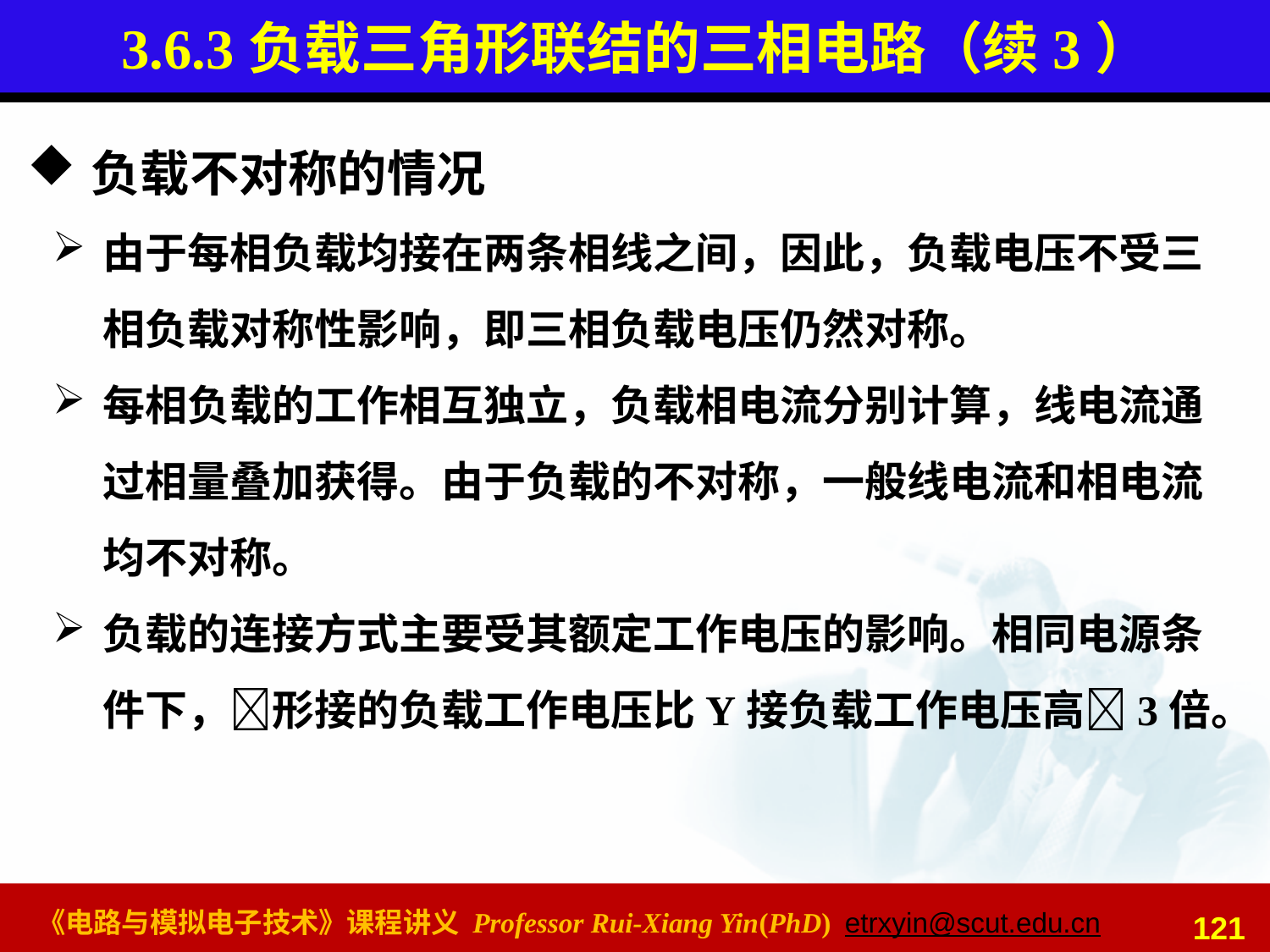

# 3.6.3负载三角形联结的三相电路（续3）
负载不对称的情况
由于每相负载均接在两条相线之间，因此，负载电压不受三相负载对称性影响，即三相负载电压仍然对称。
每相负载的工作相互独立，负载相电流分别计算，线电流通过相量叠加获得。由于负载的不对称，一般线电流和相电流均不对称。
负载的连接方式主要受其额定工作电压的影响。相同电源条件下，Δ形接的负载工作电压比Y接负载工作电压高√3倍。
121